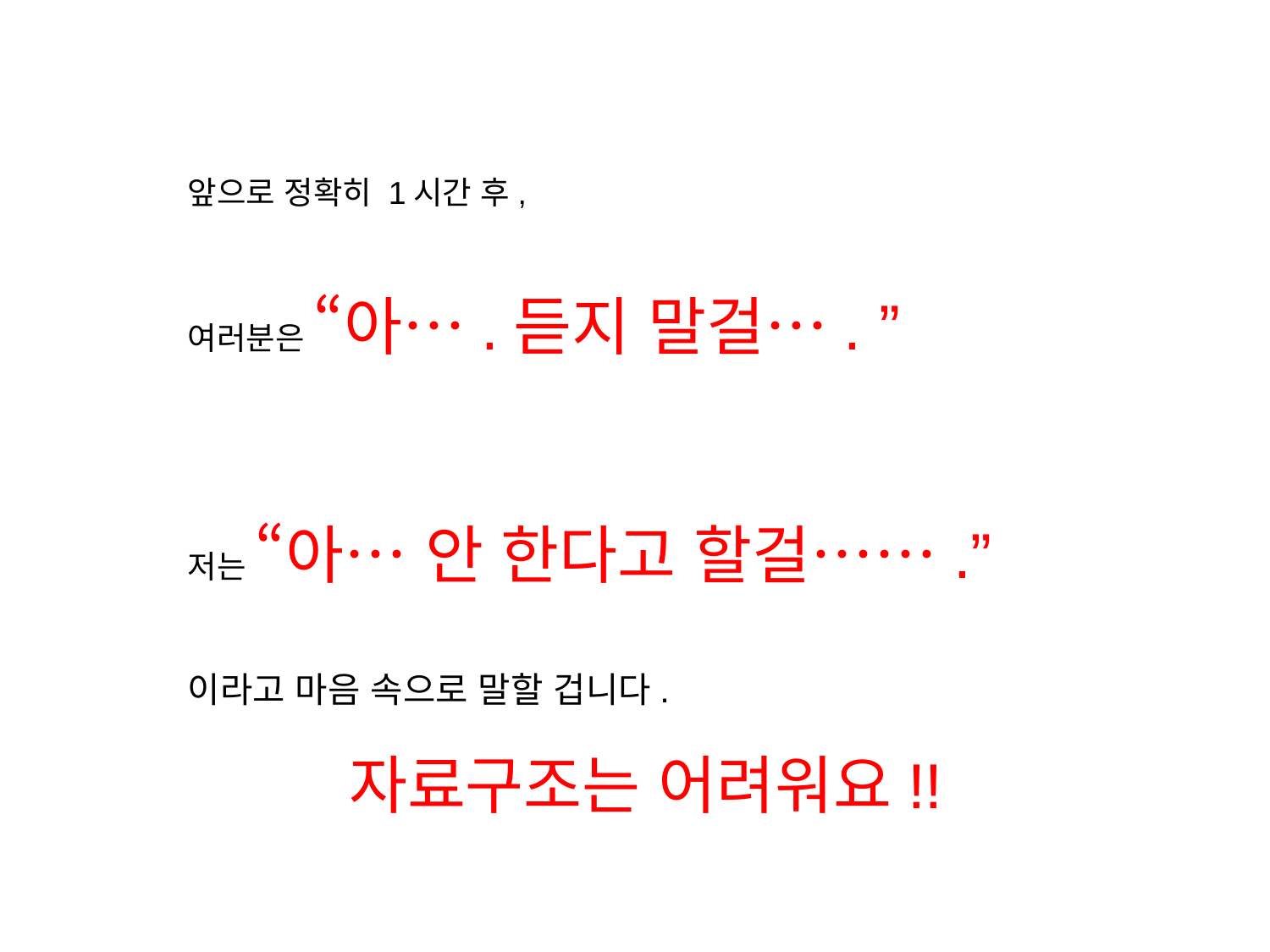

앞으로 정확히 1시간 후,

여러분은 “아….듣지 말걸…. ”

저는 “아… 안 한다고 할걸…….”

이라고 마음 속으로 말할 겁니다.
자료구조는 어려워요!!